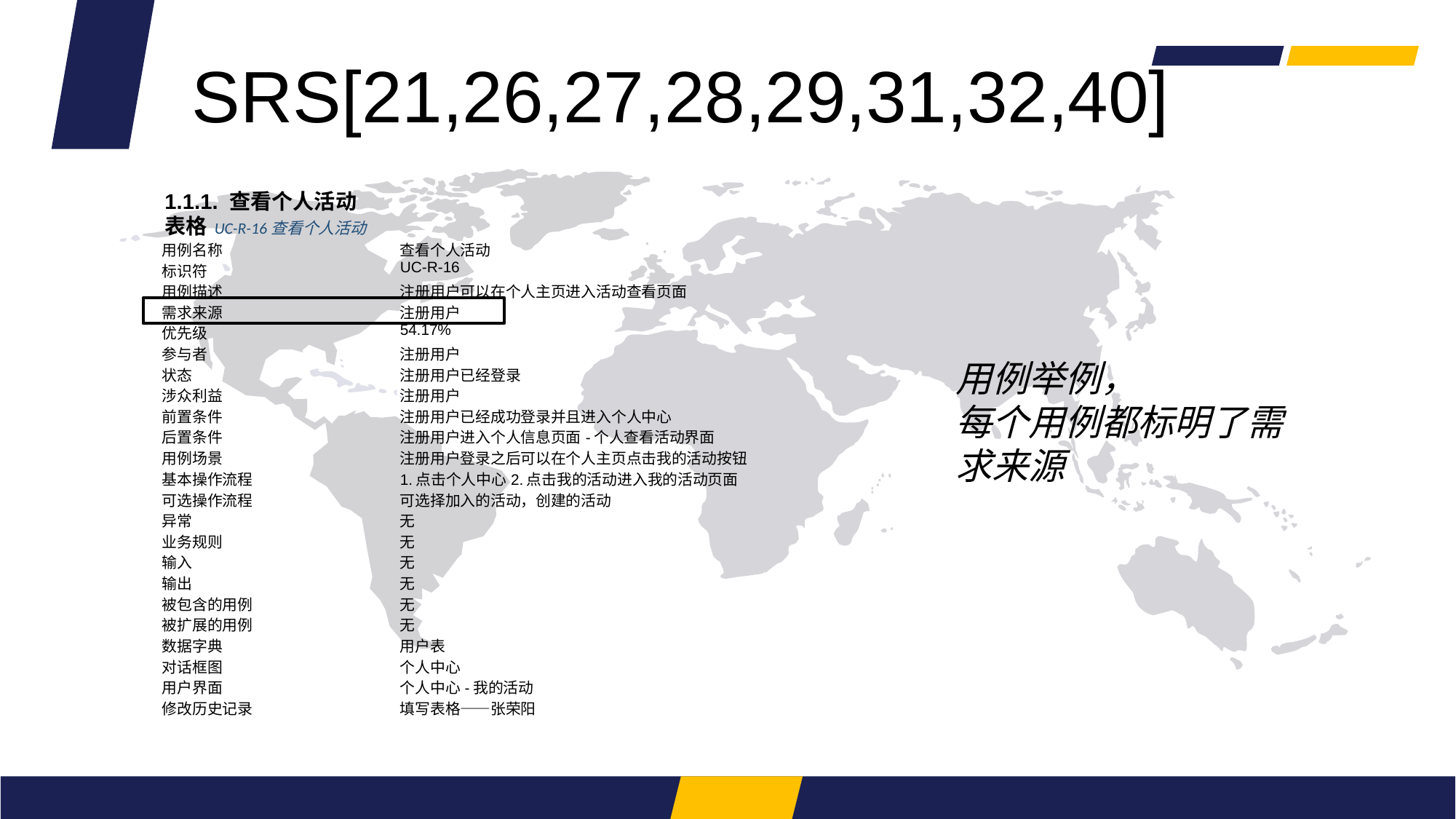

SRS[21,26,27,28,29,31,32,40]

1.1.1. 查看个人活动表格 UC-R-16查看个人活动
| 用例名称 | 查看个人活动 |
| --- | --- |
| 标识符 | UC-R-16 |
| 用例描述 | 注册用户可以在个人主页进入活动查看页面 |
| 需求来源 | 注册用户 |
| 优先级 | 54.17% |
| 参与者 | 注册用户 |
| 状态 | 注册用户已经登录 |
| 涉众利益 | 注册用户 |
| 前置条件 | 注册用户已经成功登录并且进入个人中心 |
| 后置条件 | 注册用户进入个人信息页面-个人查看活动界面 |
| 用例场景 | 注册用户登录之后可以在个人主页点击我的活动按钮 |
| 基本操作流程 | 1.点击个人中心2.点击我的活动进入我的活动页面 |
| 可选操作流程 | 可选择加入的活动，创建的活动 |
| 异常 | 无 |
| 业务规则 | 无 |
| 输入 | 无 |
| 输出 | 无 |
| 被包含的用例 | 无 |
| 被扩展的用例 | 无 |
| 数据字典 | 用户表 |
| 对话框图 | 个人中心 |
| 用户界面 | 个人中心-我的活动 |
| 修改历史记录 | 填写表格——张荣阳 |

用例举例，
每个用例都标明了需求来源